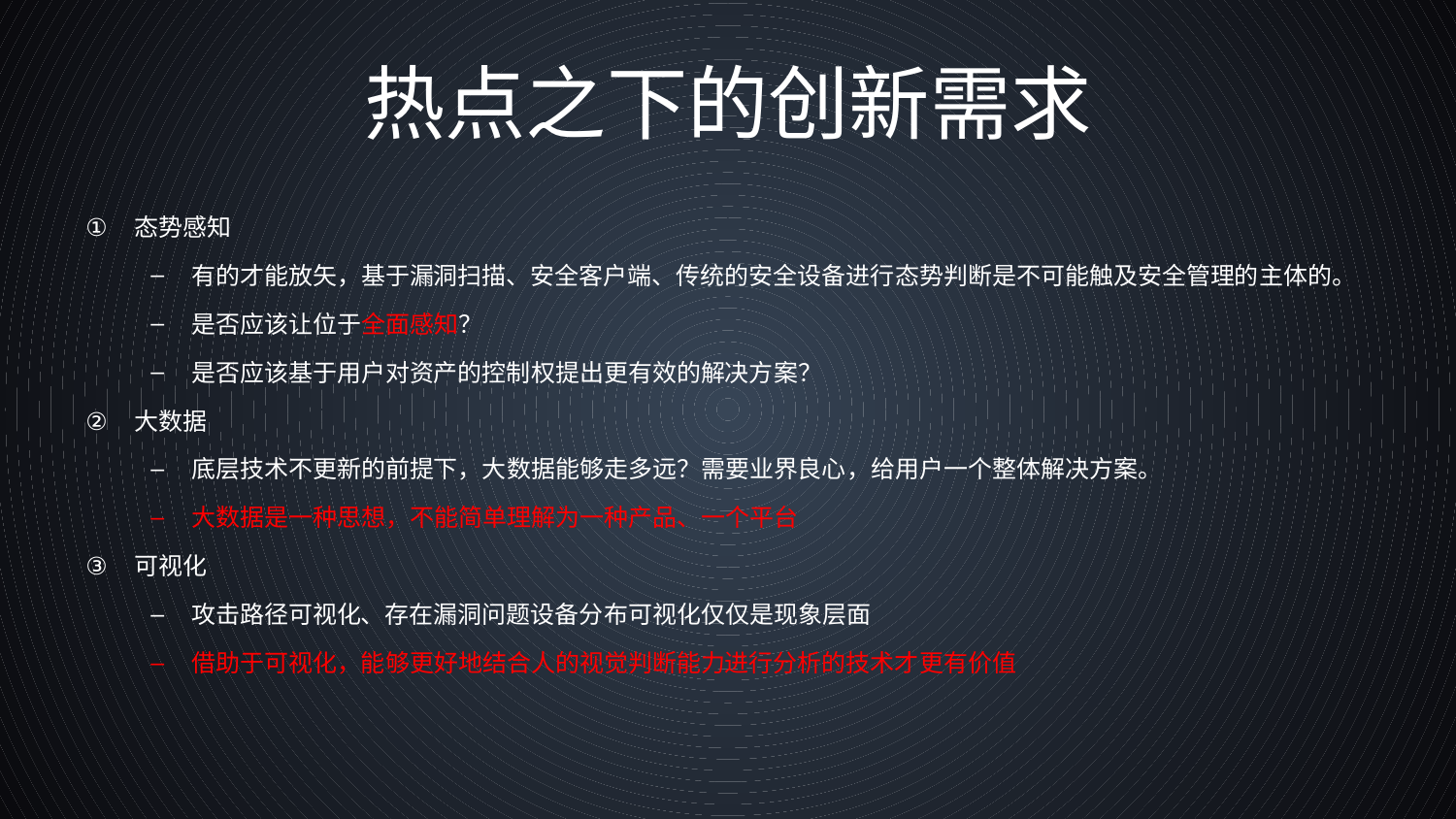

# 热点之下的创新需求
态势感知
有的才能放矢，基于漏洞扫描、安全客户端、传统的安全设备进行态势判断是不可能触及安全管理的主体的。
是否应该让位于全面感知？
是否应该基于用户对资产的控制权提出更有效的解决方案？
大数据
底层技术不更新的前提下，大数据能够走多远？需要业界良心，给用户一个整体解决方案。
大数据是一种思想，不能简单理解为一种产品、一个平台
可视化
攻击路径可视化、存在漏洞问题设备分布可视化仅仅是现象层面
借助于可视化，能够更好地结合人的视觉判断能力进行分析的技术才更有价值